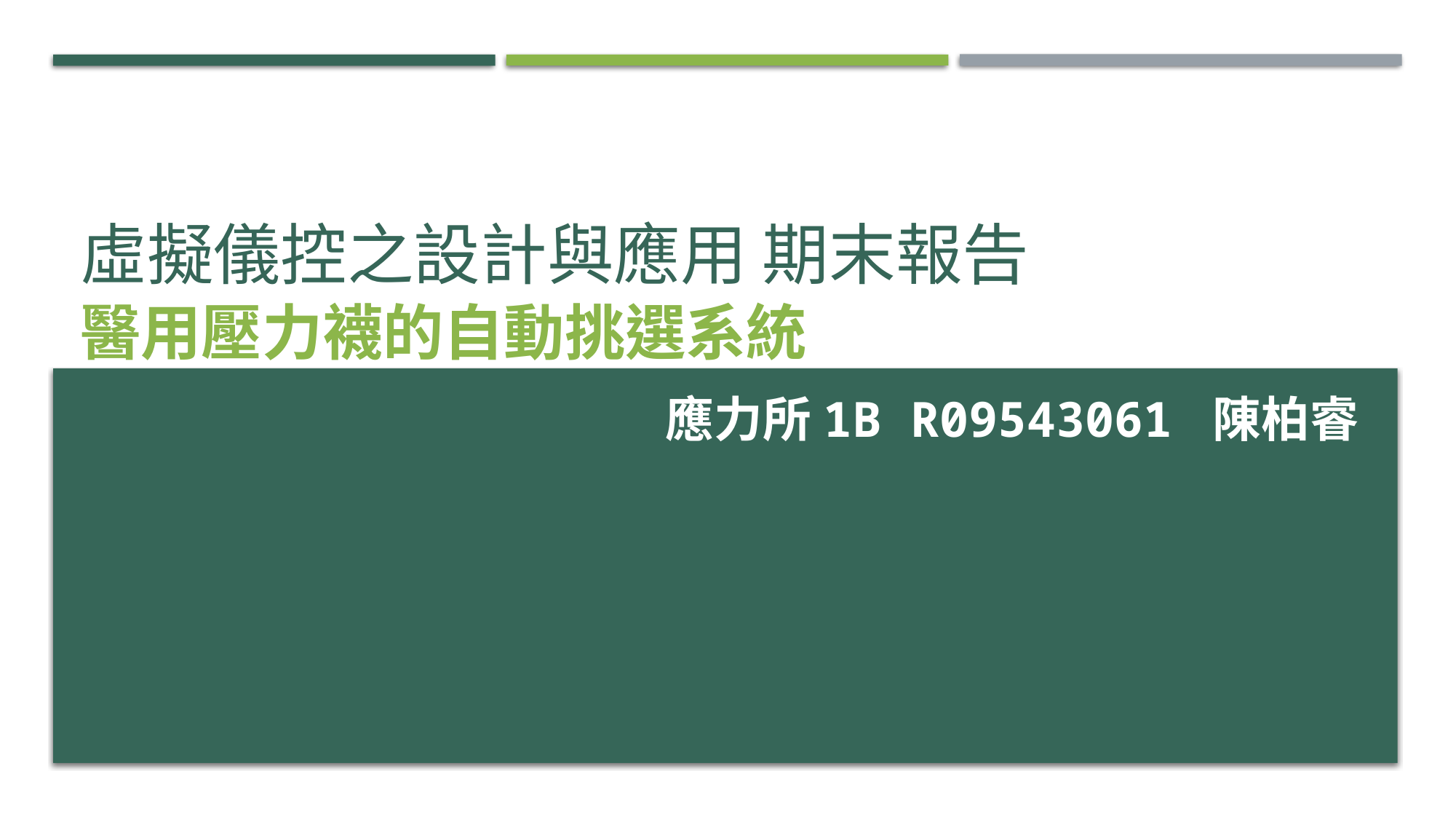

# 虛擬儀控之設計與應用 期末報告
醫用壓力襪的自動挑選系統
應力所1B R09543061 陳柏睿